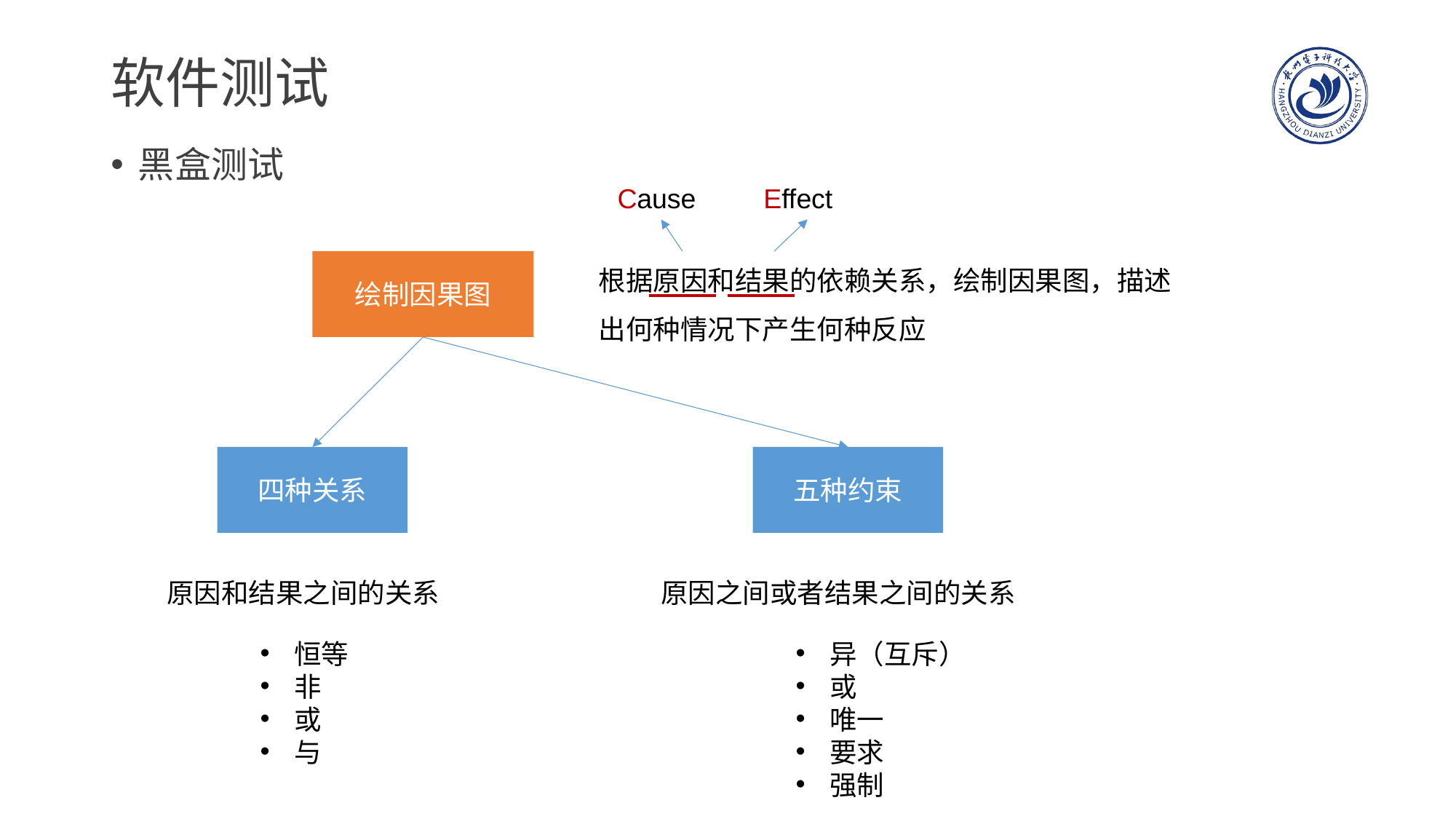

# 软件测试
黑盒测试
Cause
Effect
根据原因和结果的依赖关系，绘制因果图，描述出何种情况下产生何种反应
绘制因果图
四种关系
五种约束
原因和结果之间的关系
原因之间或者结果之间的关系
恒等
非
或
与
异（互斥）
或
唯一
要求
强制